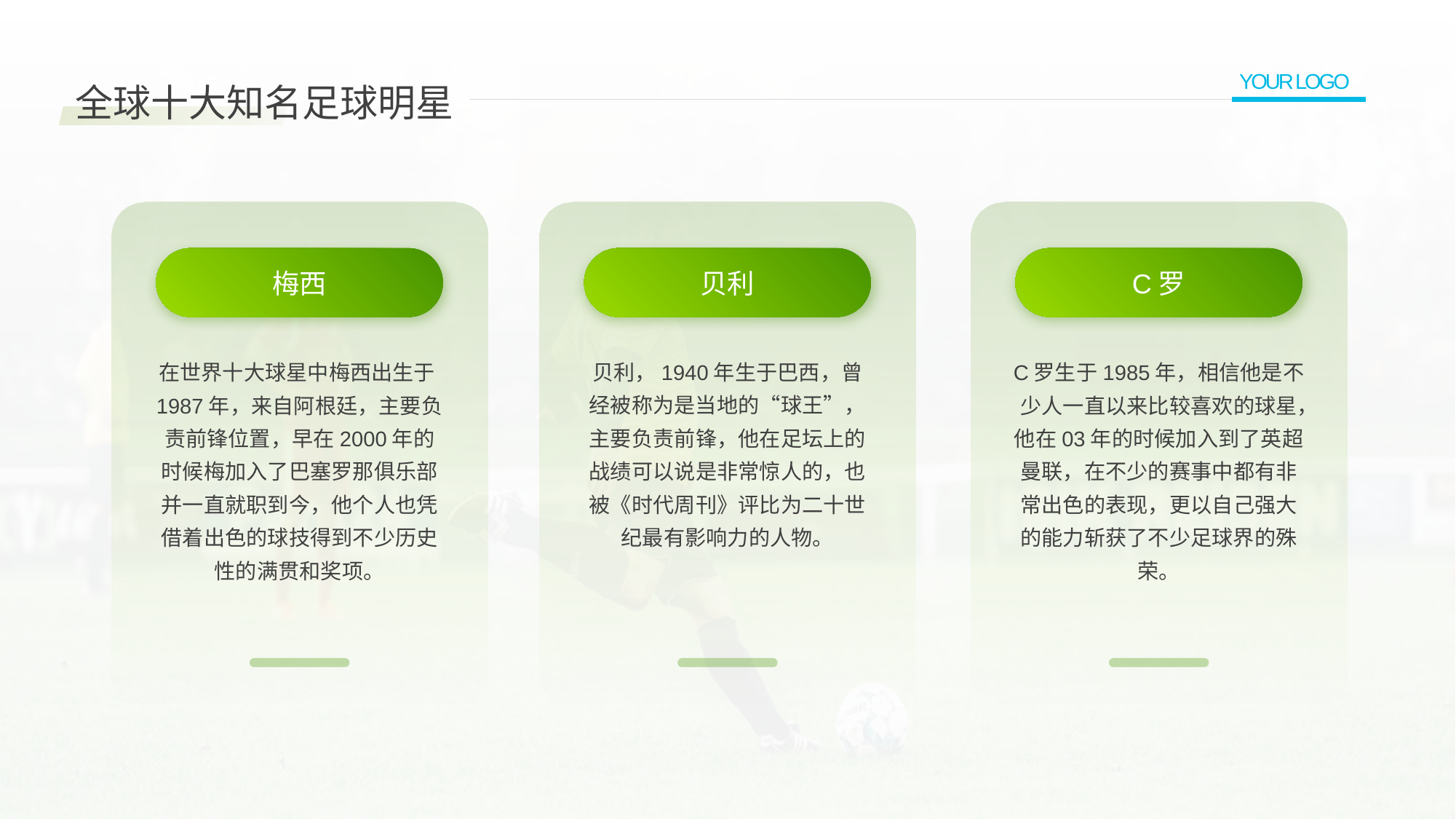

04
YOUR LOGO
全球十大知名足球明星

梅西
贝利
C罗
在世界十大球星中梅西出生于1987年，来自阿根廷，主要负责前锋位置，早在2000年的时候梅加入了巴塞罗那俱乐部并一直就职到今，他个人也凭借着出色的球技得到不少历史性的满贯和奖项。
贝利，1940年生于巴西，曾经被称为是当地的“球王”，主要负责前锋，他在足坛上的战绩可以说是非常惊人的，也被《时代周刊》评比为二十世纪最有影响力的人物。
C罗生于1985年，相信他是不少人一直以来比较喜欢的球星，他在03年的时候加入到了英超曼联，在不少的赛事中都有非常出色的表现，更以自己强大的能力斩获了不少足球界的殊荣。